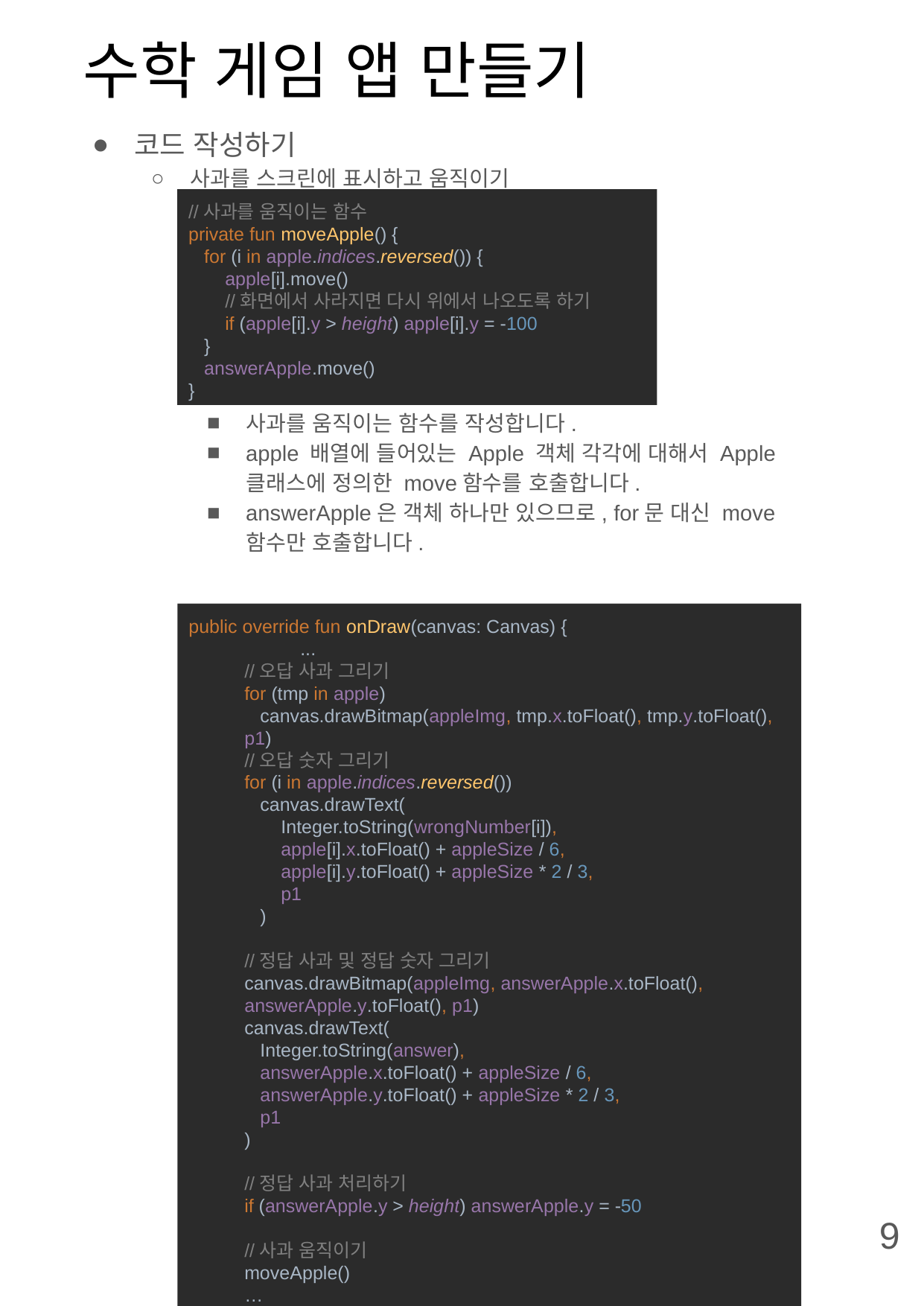

# 수학 게임 앱 만들기
코드 작성하기
사과를 스크린에 표시하고 움직이기

사과를 움직이는 함수를 작성합니다.
apple 배열에 들어있는 Apple 객체 각각에 대해서 Apple 클래스에 정의한 move함수를 호출합니다.
answerApple은 객체 하나만 있으므로, for문 대신 move 함수만 호출합니다.

onDraw에서 만들었던 사과를 그립니다.
사과의 위치에 숫자를 그리면 같이 이동하게 됩니다.
정답 사과가 화면을 벗어났을 경우를 처리해줍니다.
마지막으로 사과를 움직이는 함수를 호출합니다.
//사과를 움직이는 함수
private fun moveApple() {
   for (i in apple.indices.reversed()) {
       apple[i].move()
       //화면에서 사라지면 다시 위에서 나오도록 하기
       if (apple[i].y > height) apple[i].y = -100
   }
   answerApple.move()
}
public override fun onDraw(canvas: Canvas) {
	...
//오답 사과 그리기
for (tmp in apple)
   canvas.drawBitmap(appleImg, tmp.x.toFloat(), tmp.y.toFloat(), p1)
//오답 숫자 그리기
for (i in apple.indices.reversed())
   canvas.drawText(
       Integer.toString(wrongNumber[i]),
       apple[i].x.toFloat() + appleSize / 6,
       apple[i].y.toFloat() + appleSize * 2 / 3,
       p1
   )

//정답 사과 및 정답 숫자 그리기
canvas.drawBitmap(appleImg, answerApple.x.toFloat(), answerApple.y.toFloat(), p1)
canvas.drawText(
   Integer.toString(answer),
   answerApple.x.toFloat() + appleSize / 6,
   answerApple.y.toFloat() + appleSize * 2 / 3,
   p1
)

//정답 사과 처리하기
if (answerApple.y > height) answerApple.y = -50

//사과 움직이기
moveApple()
…
}

9